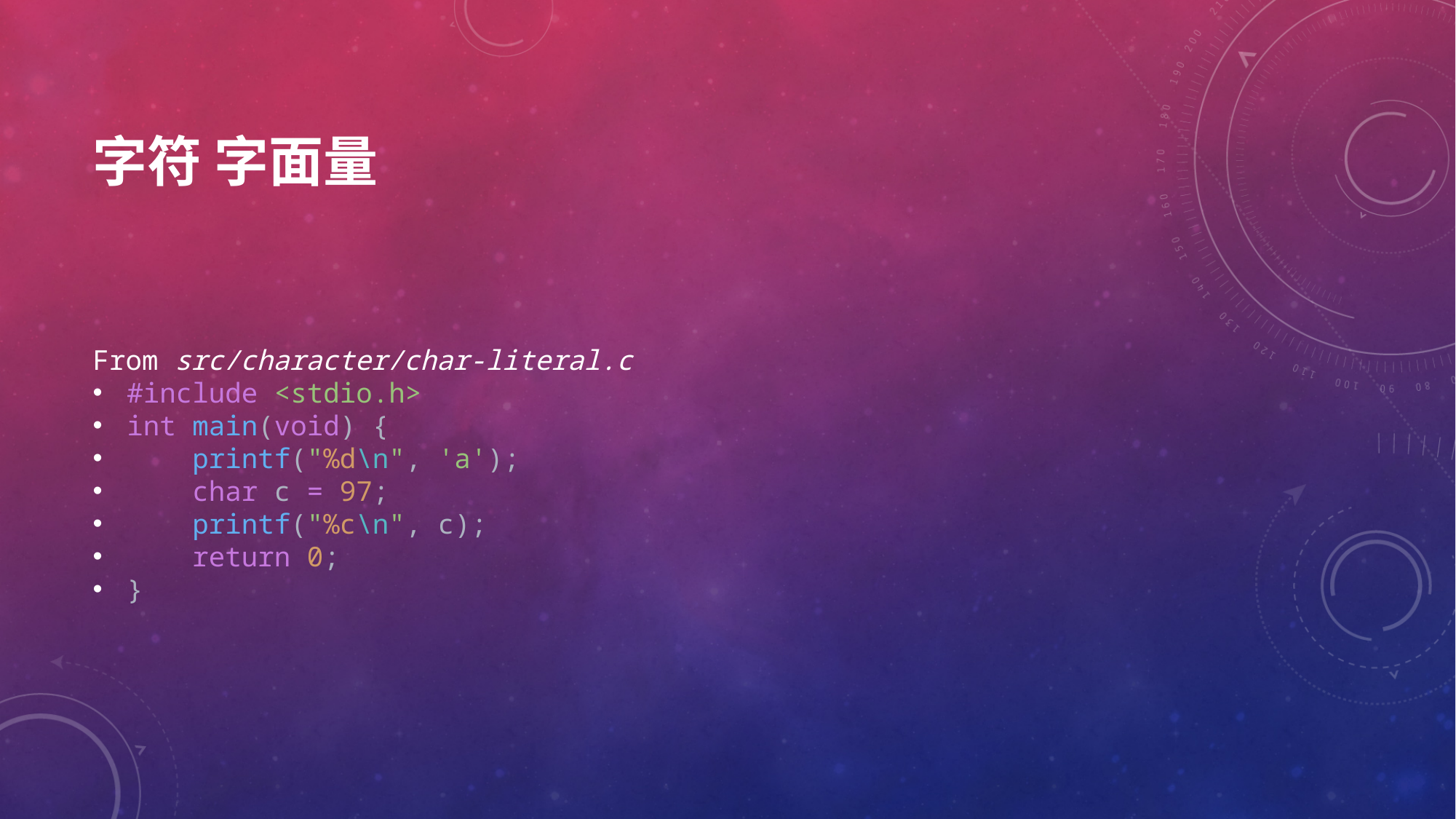

# 字符 字面量
From src/character/char-literal.c
#include <stdio.h>
int main(void) {
    printf("%d\n", 'a');
    char c = 97;
    printf("%c\n", c);
    return 0;
}